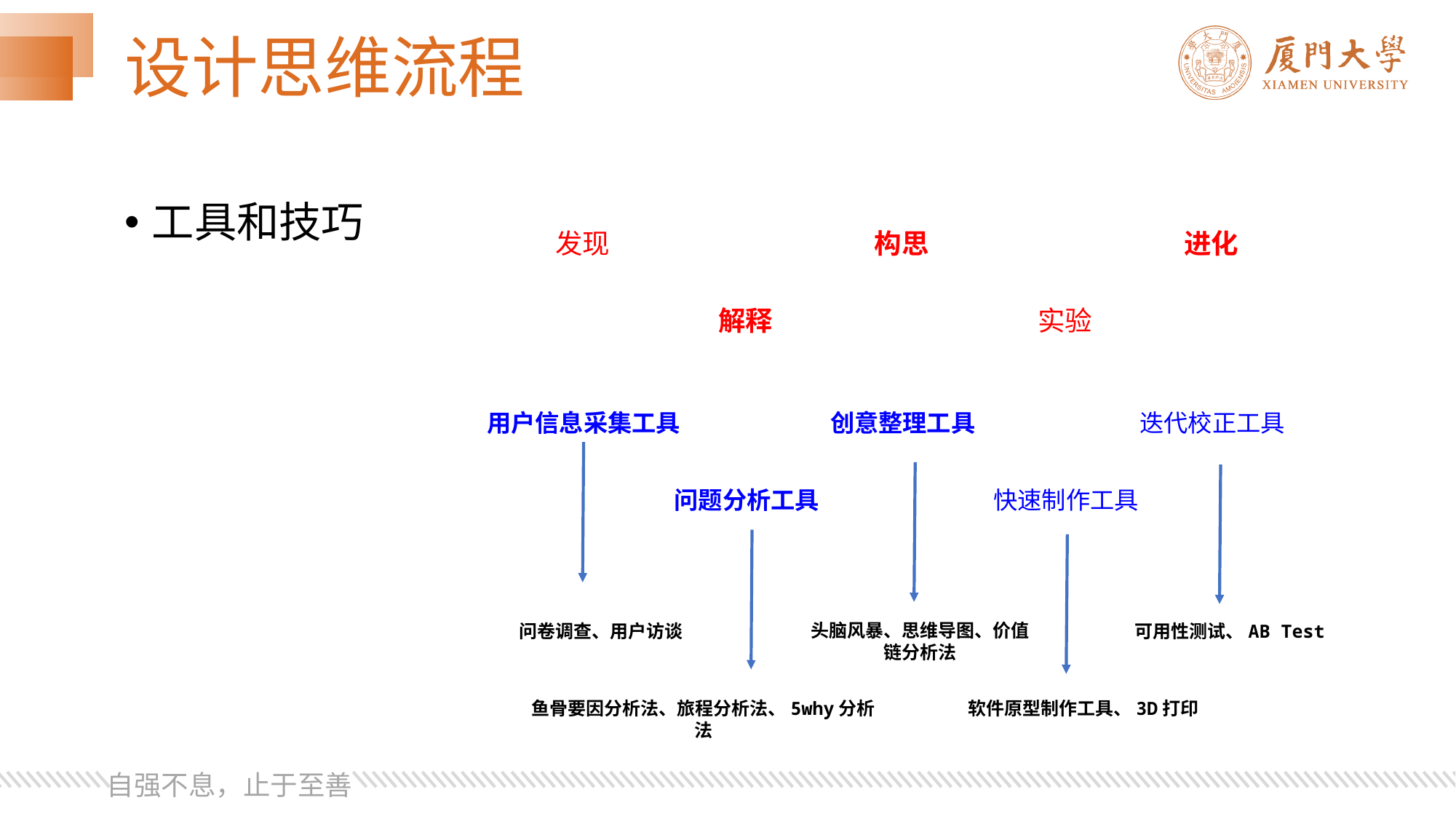

# 设计思维流程
工具和技巧

发现
构思
进化
解释
实验
用户信息采集工具
创意整理工具
迭代校正工具
问题分析工具
快速制作工具
问卷调查、用户访谈
头脑风暴、思维导图、价值链分析法
可用性测试、AB Test
鱼骨要因分析法、旅程分析法、5why分析法
软件原型制作工具、3D打印